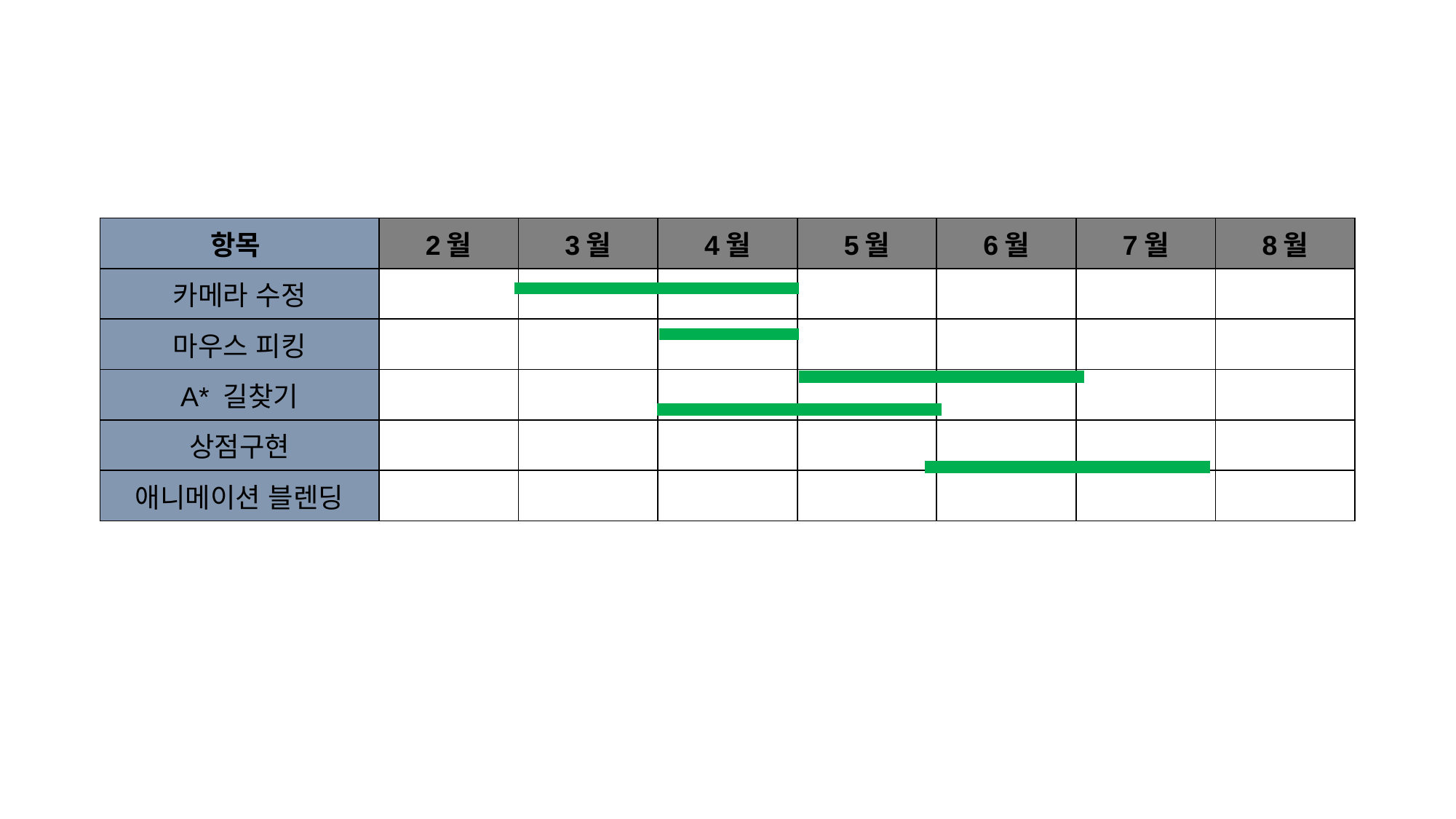

#
| 항목 | 2월 | 3월 | 4월 | 5월 | 6월 | 7월 | 8월 |
| --- | --- | --- | --- | --- | --- | --- | --- |
| 카메라 수정 |  |  |  |  |  |  |  |
| 마우스 피킹 |  |  |  |  |  |  |  |
| A\* 길찾기 |  |  |  |  |  |  |  |
| 상점구현 |  |  |  |  |  |  |  |
| 애니메이션 블렌딩 |  |  |  |  |  |  |  |